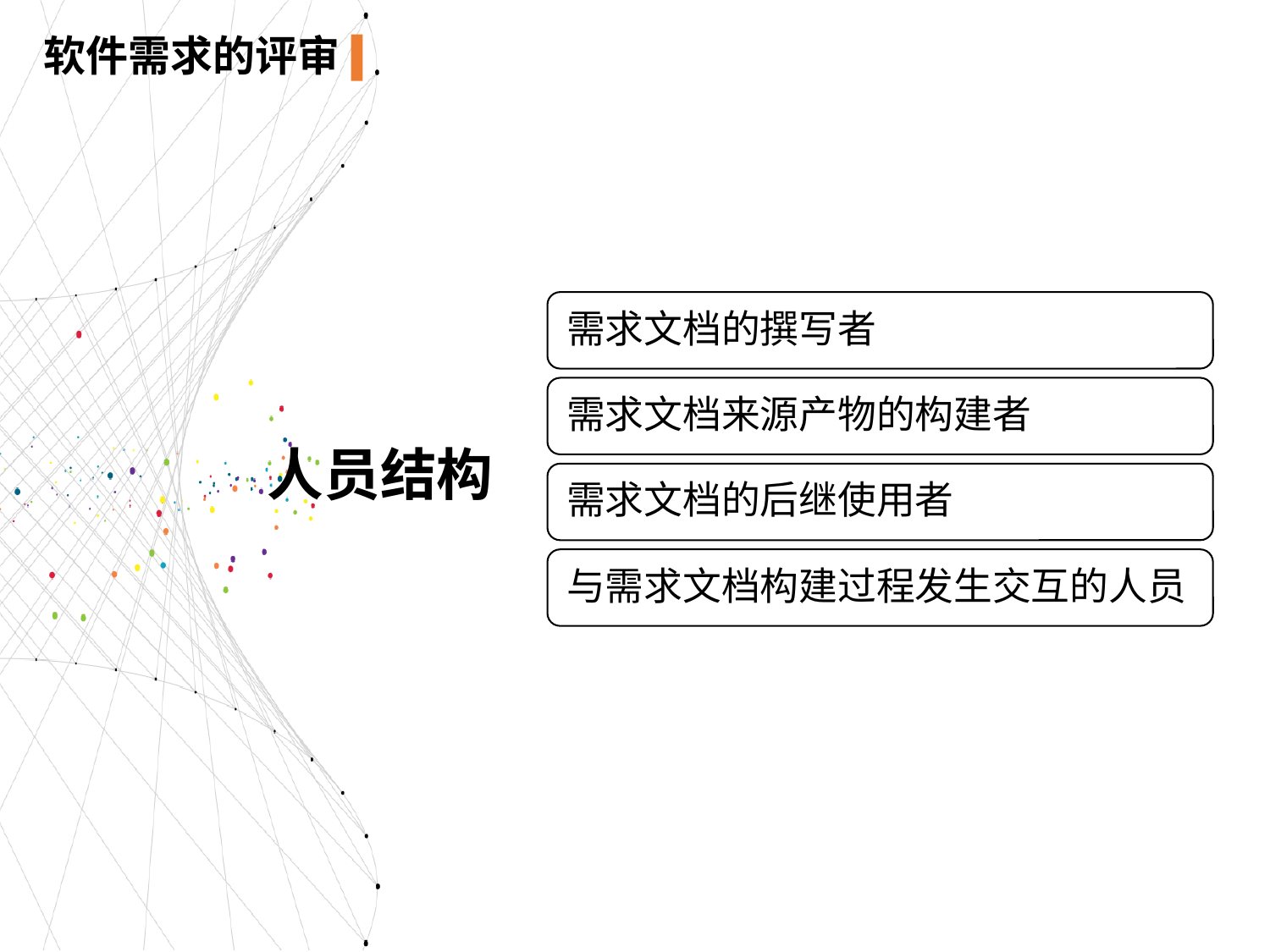

软件需求的评审

需求文档的撰写者
需求文档来源产物的构建者
需求文档的后继使用者
与需求文档构建过程发生交互的人员
人员结构